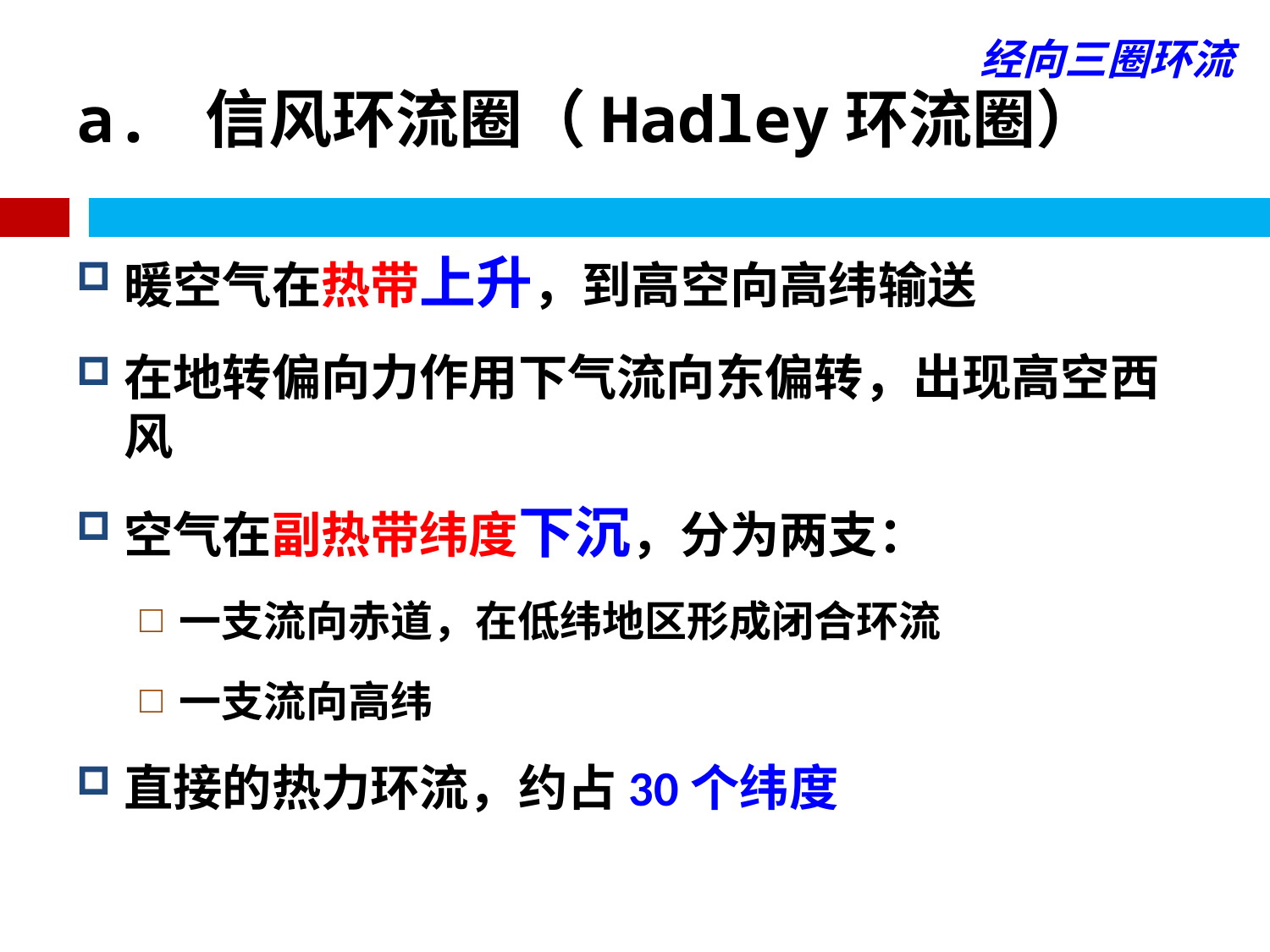

经向三圈环流
# a. 信风环流圈（Hadley环流圈）
暖空气在热带上升，到高空向高纬输送
在地转偏向力作用下气流向东偏转，出现高空西风
空气在副热带纬度下沉，分为两支：
一支流向赤道，在低纬地区形成闭合环流
一支流向高纬
直接的热力环流，约占30个纬度